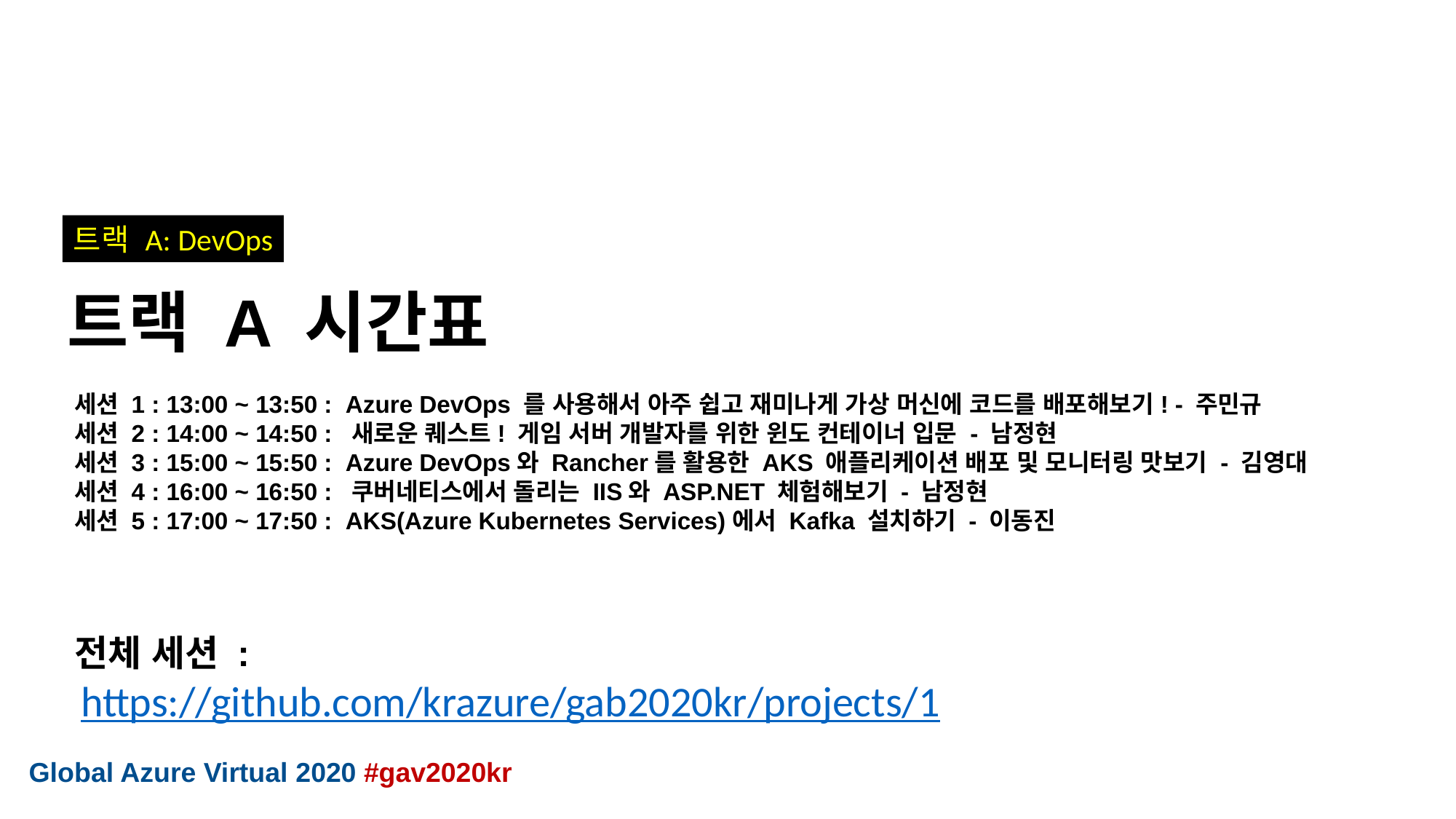

트랙 A: DevOps
트랙 A 시간표
세션 1 : 13:00 ~ 13:50 :  Azure DevOps 를 사용해서 아주 쉽고 재미나게 가상 머신에 코드를 배포해보기! - 주민규
세션 2 : 14:00 ~ 14:50 :  새로운 퀘스트! 게임 서버 개발자를 위한 윈도 컨테이너 입문 - 남정현
세션 3 : 15:00 ~ 15:50 :  Azure DevOps와 Rancher를 활용한 AKS 애플리케이션 배포 및 모니터링 맛보기 - 김영대
세션 4 : 16:00 ~ 16:50 :  쿠버네티스에서 돌리는 IIS와 ASP.NET 체험해보기 - 남정현
세션 5 : 17:00 ~ 17:50 :  AKS(Azure Kubernetes Services)에서 Kafka 설치하기 - 이동진
전체 세션 :
https://github.com/krazure/gab2020kr/projects/1
Global Azure Virtual 2020 #gav2020kr